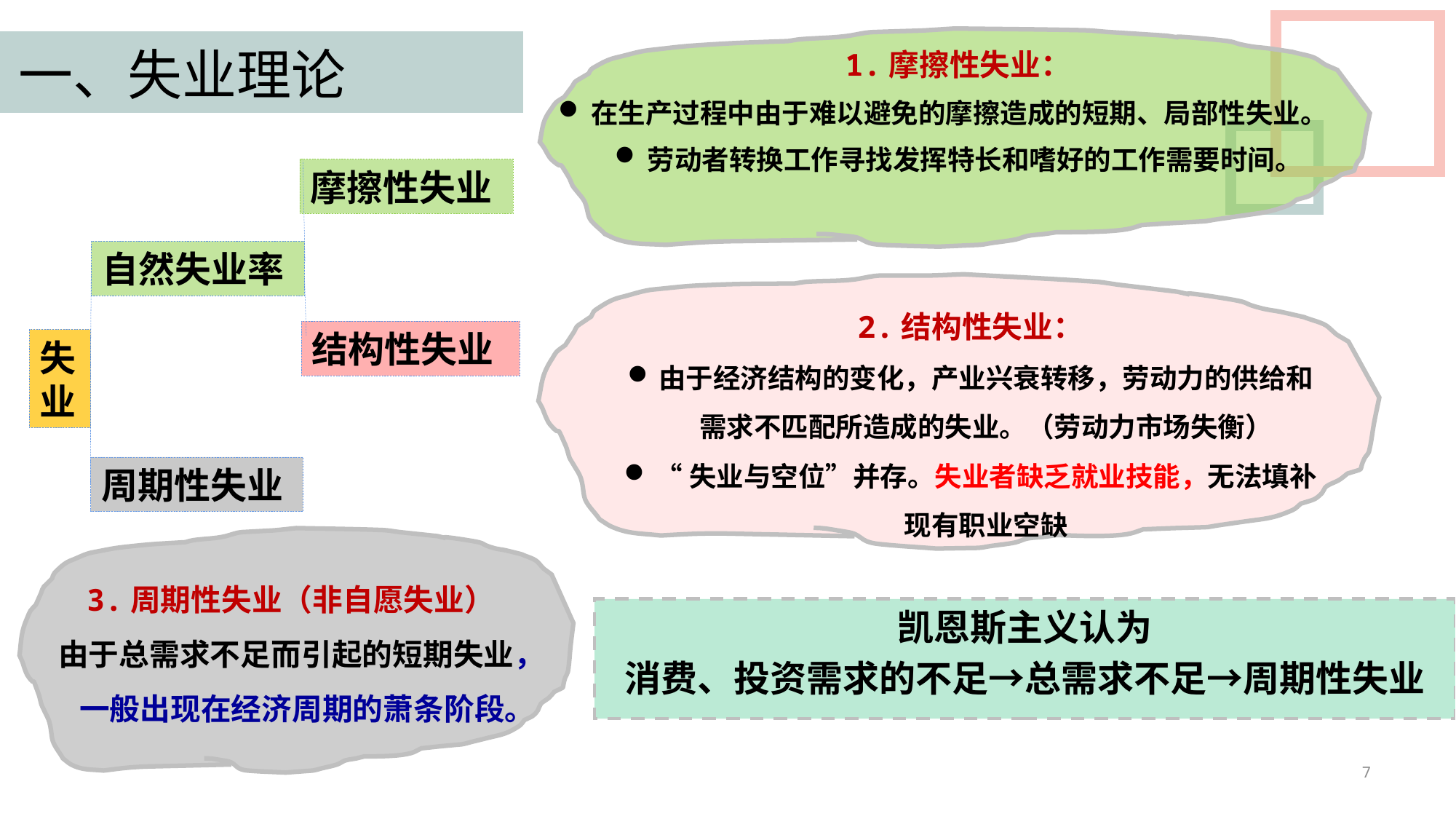

1.摩擦性失业：
在生产过程中由于难以避免的摩擦造成的短期、局部性失业。
劳动者转换工作寻找发挥特长和嗜好的工作需要时间。

一、失业理论

摩擦性失业
自然失业率

2.结构性失业：
由于经济结构的变化，产业兴衰转移，劳动力的供给和需求不匹配所造成的失业。（劳动力市场失衡）
“失业与空位”并存。失业者缺乏就业技能，无法填补现有职业空缺
结构性失业
失业
周期性失业

3.周期性失业（非自愿失业）
  由于总需求不足而引起的短期失业，一般出现在经济周期的萧条阶段。
凯恩斯主义认为
消费、投资需求的不足→总需求不足→周期性失业
7